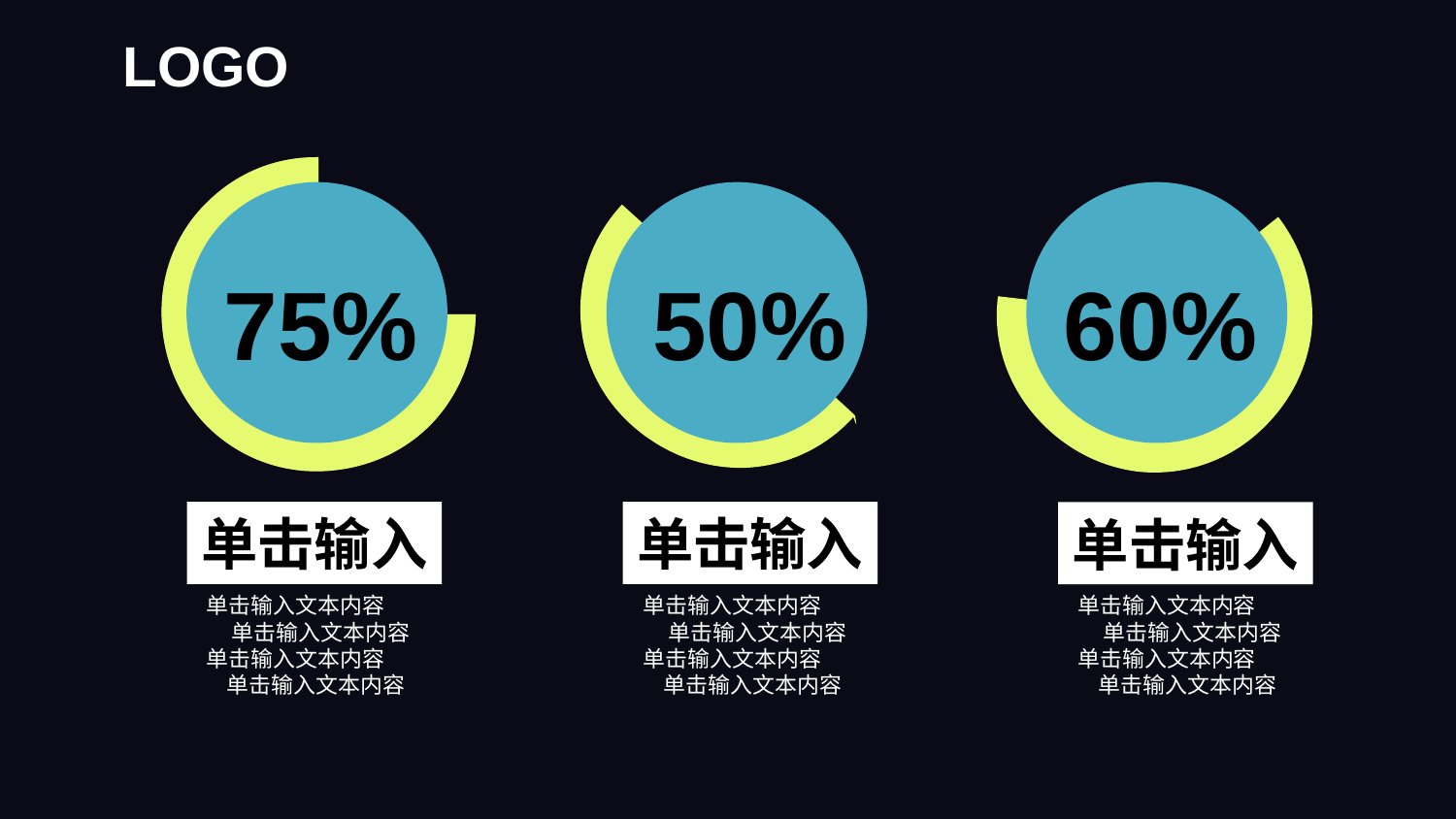

LOGO

75%

50%

60%

单击输入
单击输入文本内容
    单击输入文本内容
单击输入文本内容
   单击输入文本内容
单击输入
单击输入文本内容
    单击输入文本内容
单击输入文本内容
   单击输入文本内容
单击输入
单击输入文本内容
    单击输入文本内容
单击输入文本内容
   单击输入文本内容